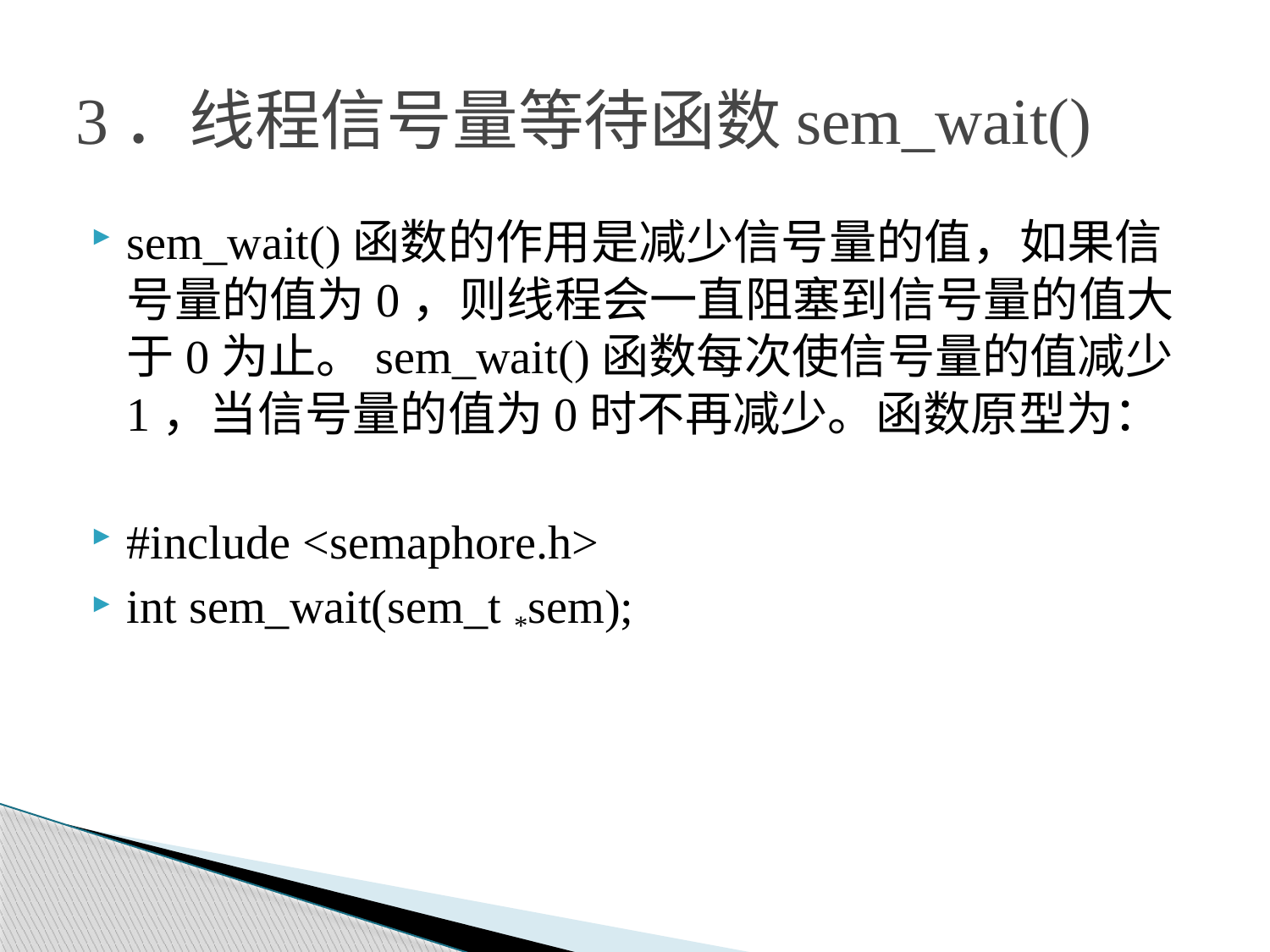

# 3．线程信号量等待函数sem_wait()
sem_wait()函数的作用是减少信号量的值，如果信号量的值为0，则线程会一直阻塞到信号量的值大于0为止。sem_wait()函数每次使信号量的值减少1，当信号量的值为0时不再减少。函数原型为：

#include <semaphore.h>
int sem_wait(sem_t *sem);